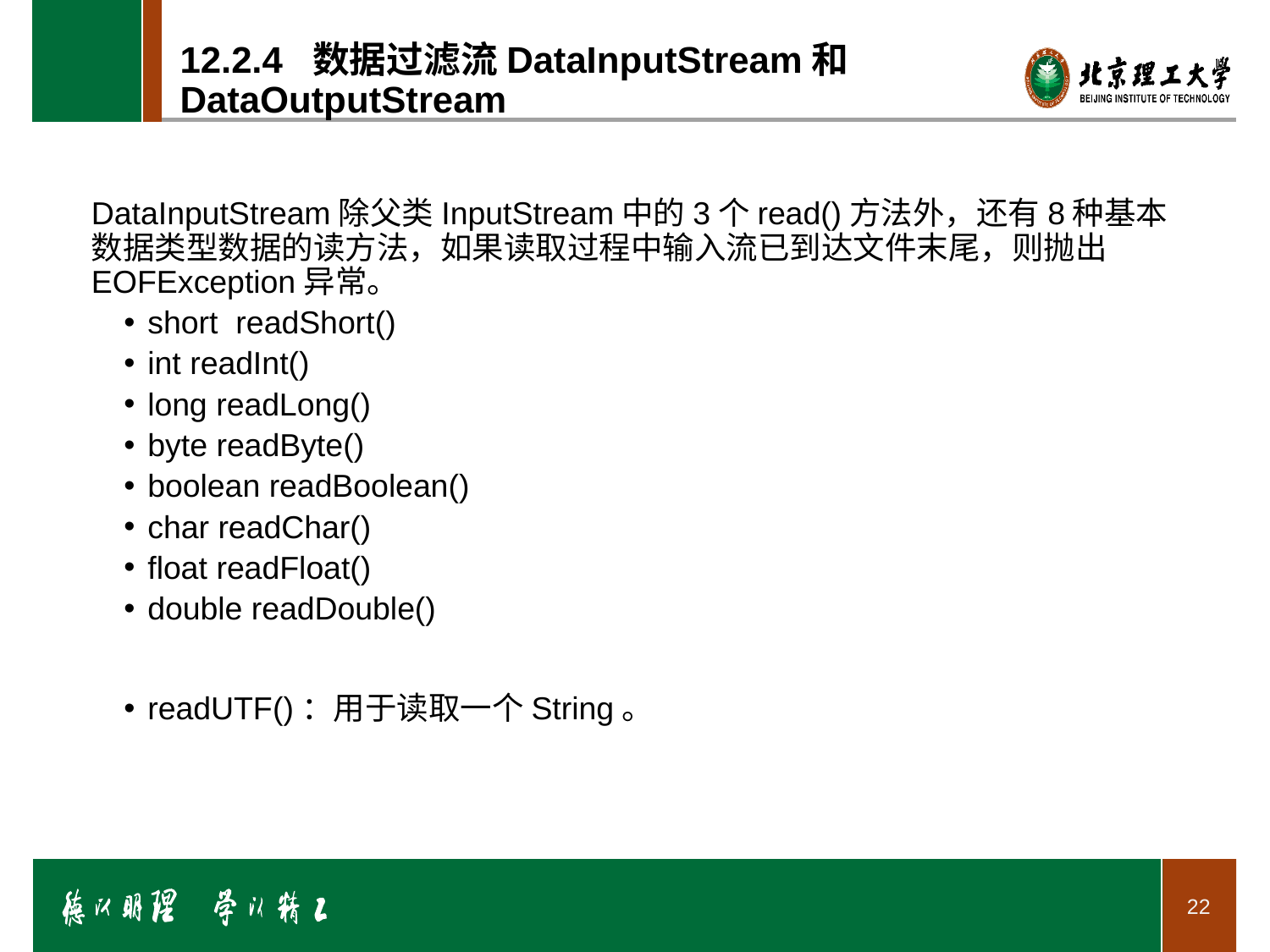

# 12.2.4  数据过滤流DataInputStream和DataOutputStream
DataInputStream除父类InputStream中的3个read()方法外，还有8种基本数据类型数据的读方法，如果读取过程中输入流已到达文件末尾，则抛出EOFException异常。
short  readShort()
int readInt()
long readLong()
byte readByte()
boolean readBoolean()
char readChar()
float readFloat()
double readDouble()

readUTF()：用于读取一个String。